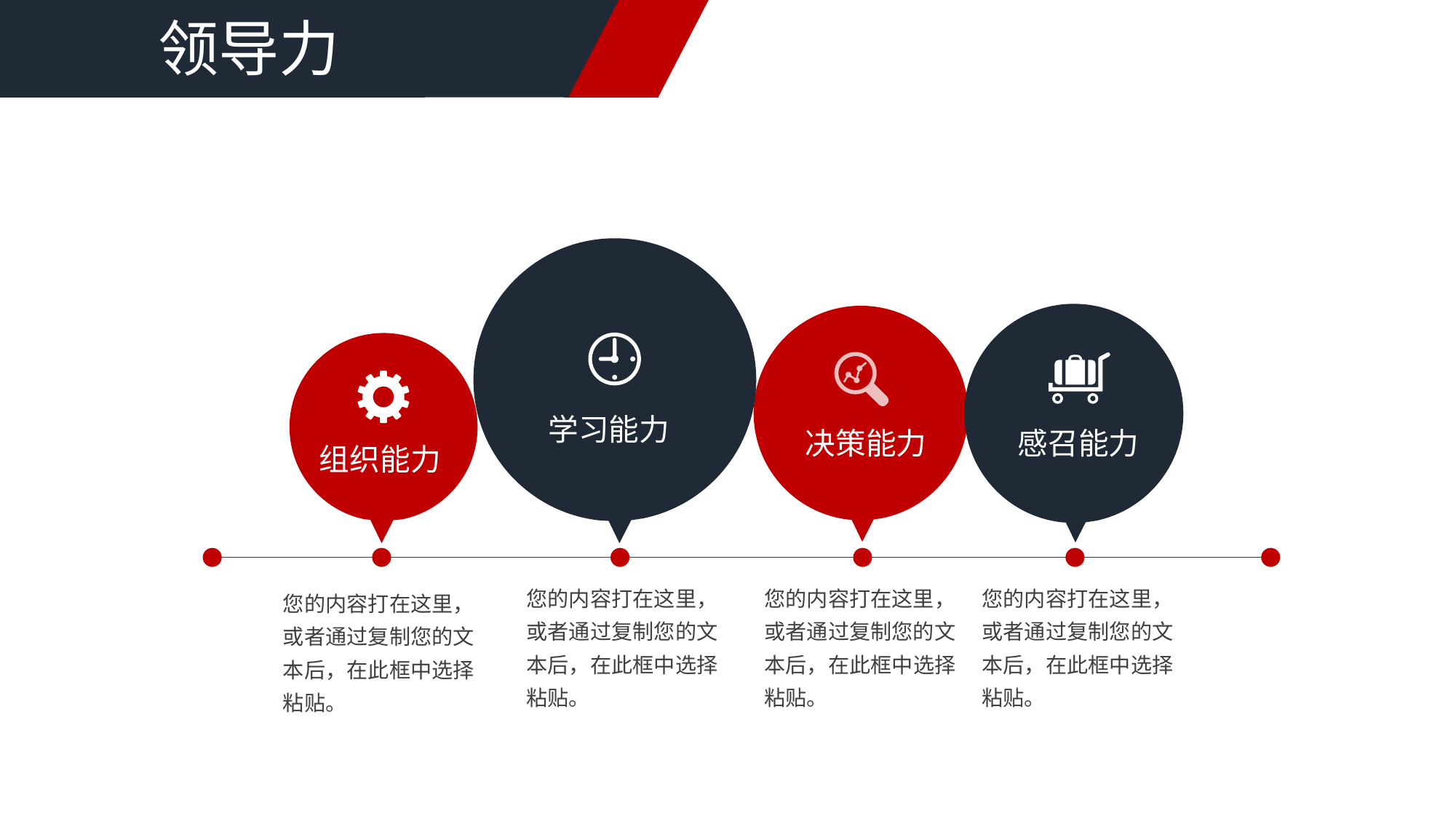

领导力

学习能力

感召能力

决策能力

组织能力

您的内容打在这里，或者通过复制您的文本后，在此框中选择粘贴。
您的内容打在这里，或者通过复制您的文本后，在此框中选择粘贴。
您的内容打在这里，或者通过复制您的文本后，在此框中选择粘贴。
您的内容打在这里，或者通过复制您的文本后，在此框中选择粘贴。